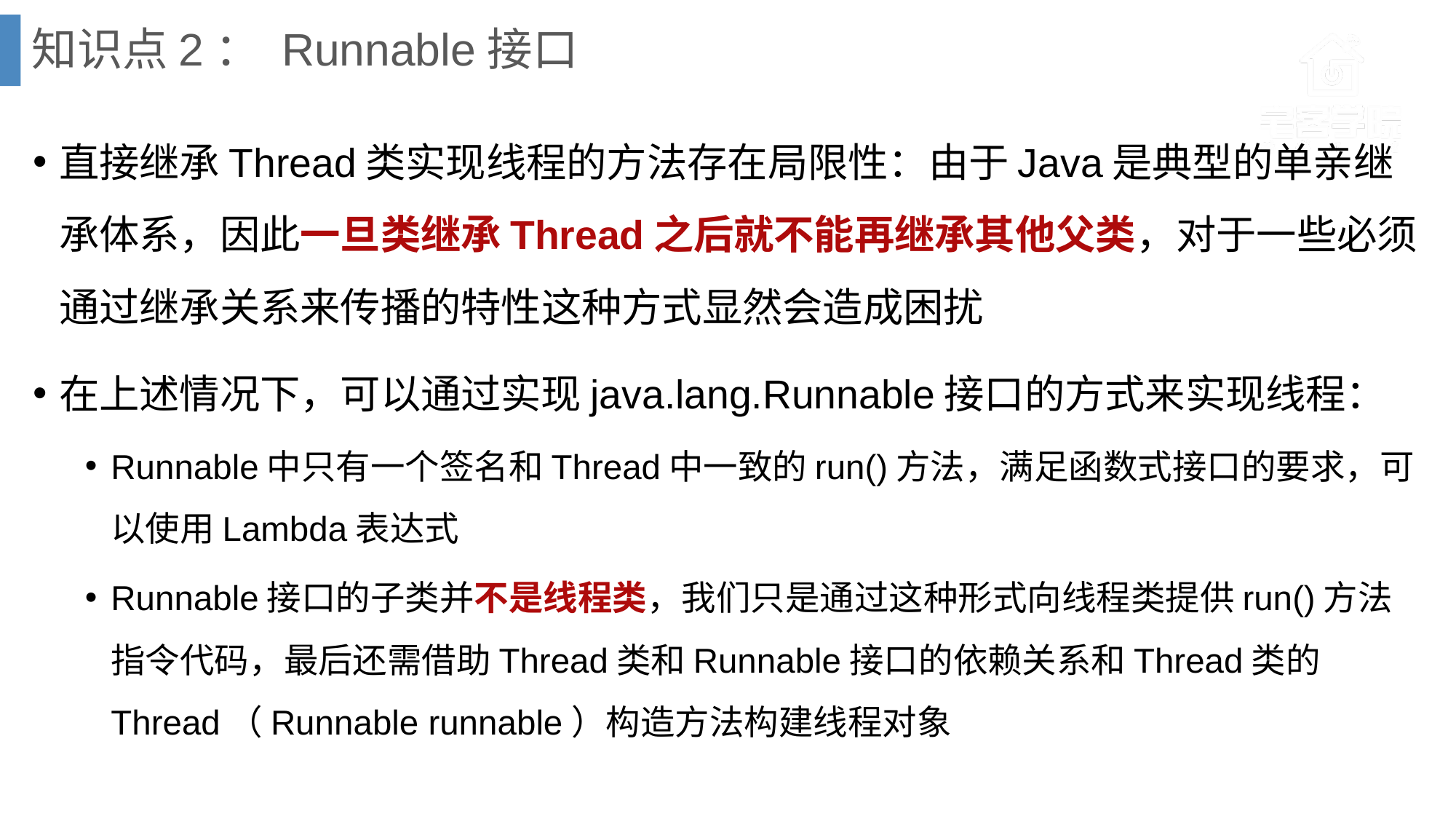

# 知识点2： Runnable接口
直接继承Thread类实现线程的方法存在局限性：由于Java是典型的单亲继承体系，因此一旦类继承Thread之后就不能再继承其他父类，对于一些必须通过继承关系来传播的特性这种方式显然会造成困扰
在上述情况下，可以通过实现java.lang.Runnable接口的方式来实现线程：
Runnable中只有一个签名和Thread中一致的run()方法，满足函数式接口的要求，可以使用Lambda表达式
Runnable接口的子类并不是线程类，我们只是通过这种形式向线程类提供run()方法指令代码，最后还需借助Thread类和Runnable接口的依赖关系和Thread类的Thread（Runnable runnable）构造方法构建线程对象